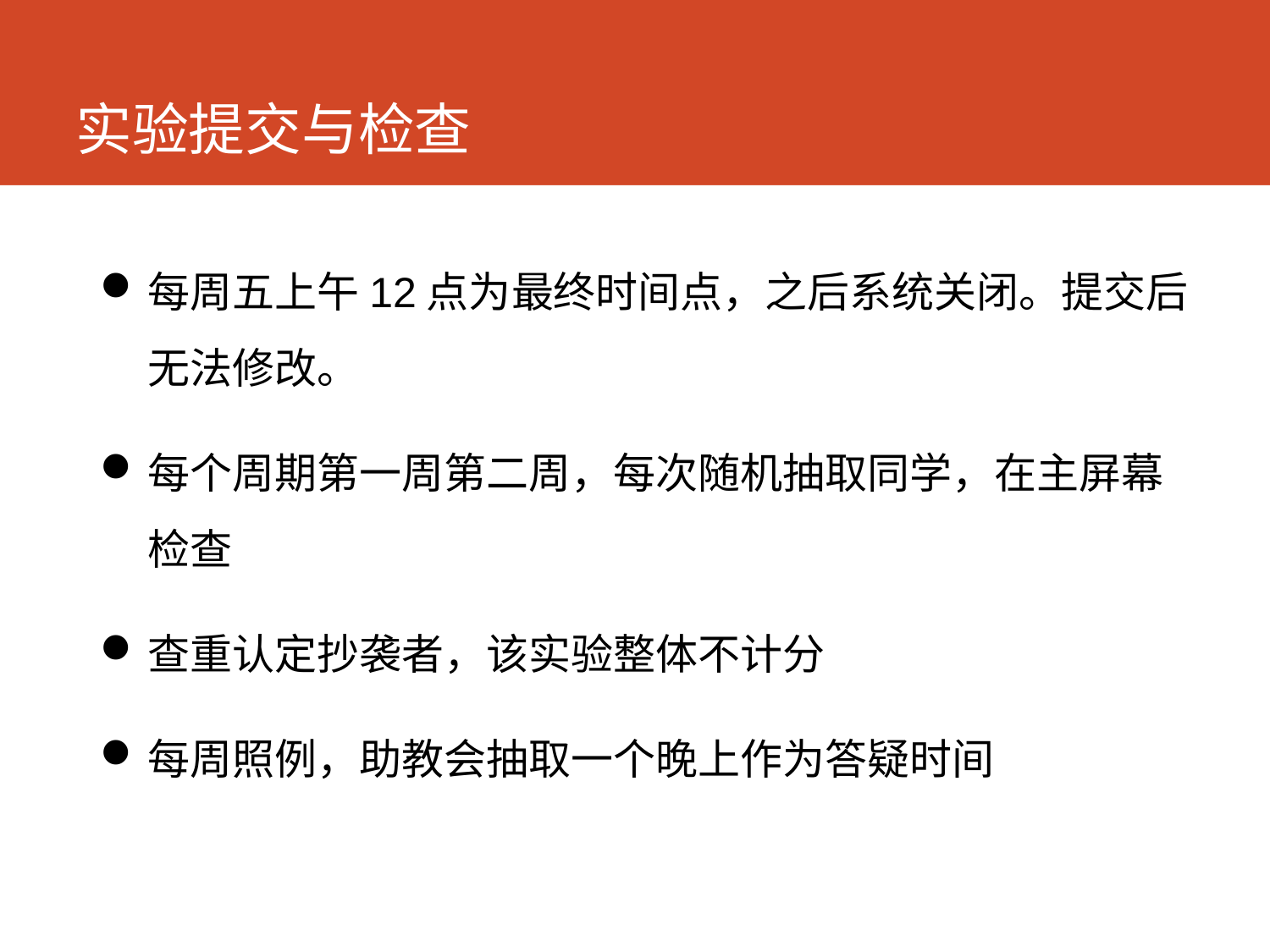

# 实验提交与检查
每周五上午12点为最终时间点，之后系统关闭。提交后无法修改。
每个周期第一周第二周，每次随机抽取同学，在主屏幕检查
查重认定抄袭者，该实验整体不计分
每周照例，助教会抽取一个晚上作为答疑时间